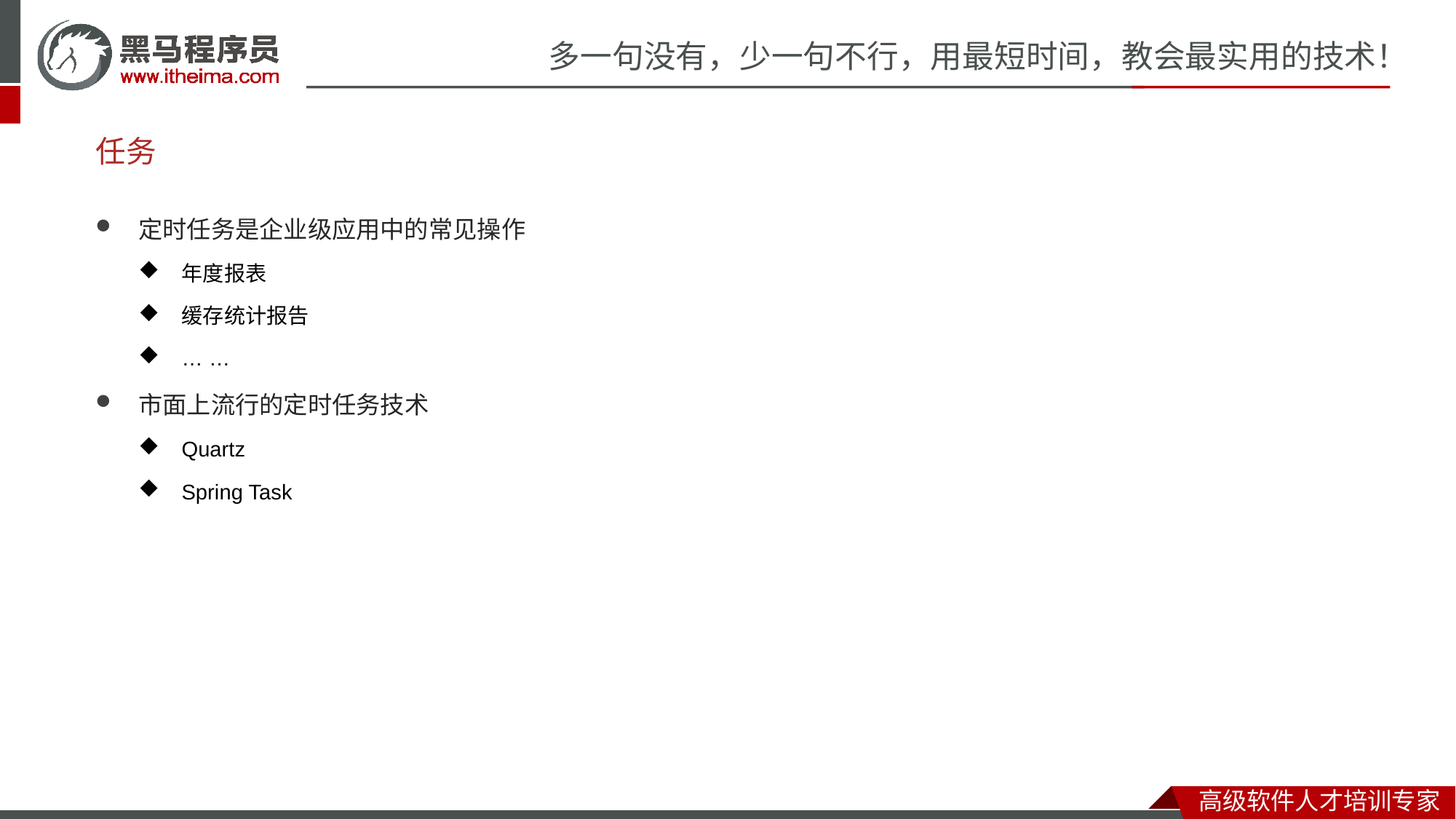

# 任务
定时任务是企业级应用中的常见操作
年度报表
缓存统计报告
… …
市面上流行的定时任务技术
Quartz
Spring Task